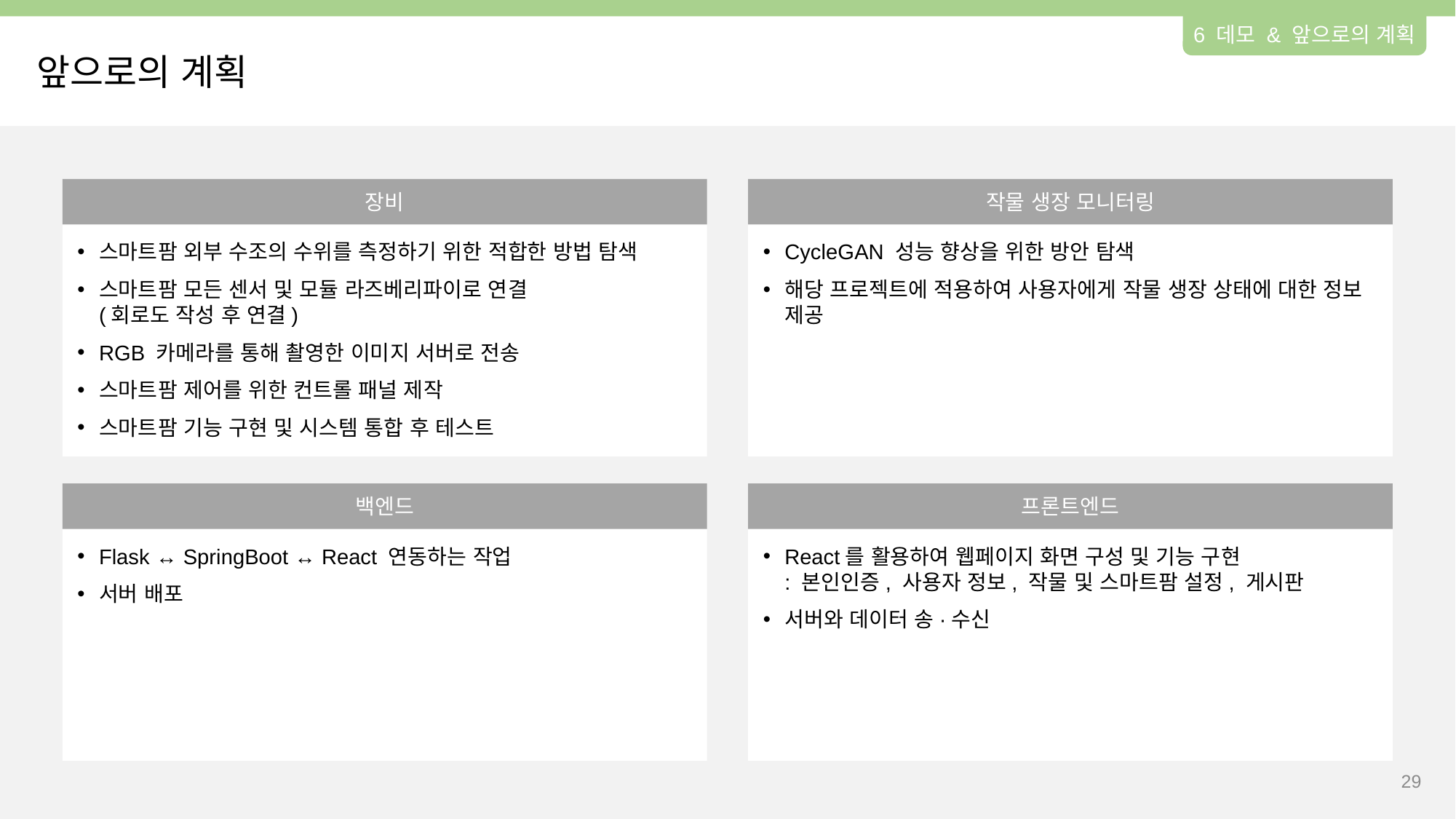

6 데모 & 앞으로의 계획
앞으로의 계획

장비

스마트팜 외부 수조의 수위를 측정하기 위한 적합한 방법 탐색
스마트팜 모든 센서 및 모듈 라즈베리파이로 연결
(회로도 작성 후 연결)
RGB 카메라를 통해 촬영한 이미지 서버로 전송
스마트팜 제어를 위한 컨트롤 패널 제작
스마트팜 기능 구현 및 시스템 통합 후 테스트

작물 생장 모니터링

CycleGAN 성능 향상을 위한 방안 탐색
해당 프로젝트에 적용하여 사용자에게 작물 생장 상태에 대한 정보 제공

백엔드

Flask ↔ SpringBoot ↔ React 연동하는 작업
서버 배포

프론트엔드

React를 활용하여 웹페이지 화면 구성 및 기능 구현
: 본인인증, 사용자 정보, 작물 및 스마트팜 설정, 게시판
서버와 데이터 송·수신
29